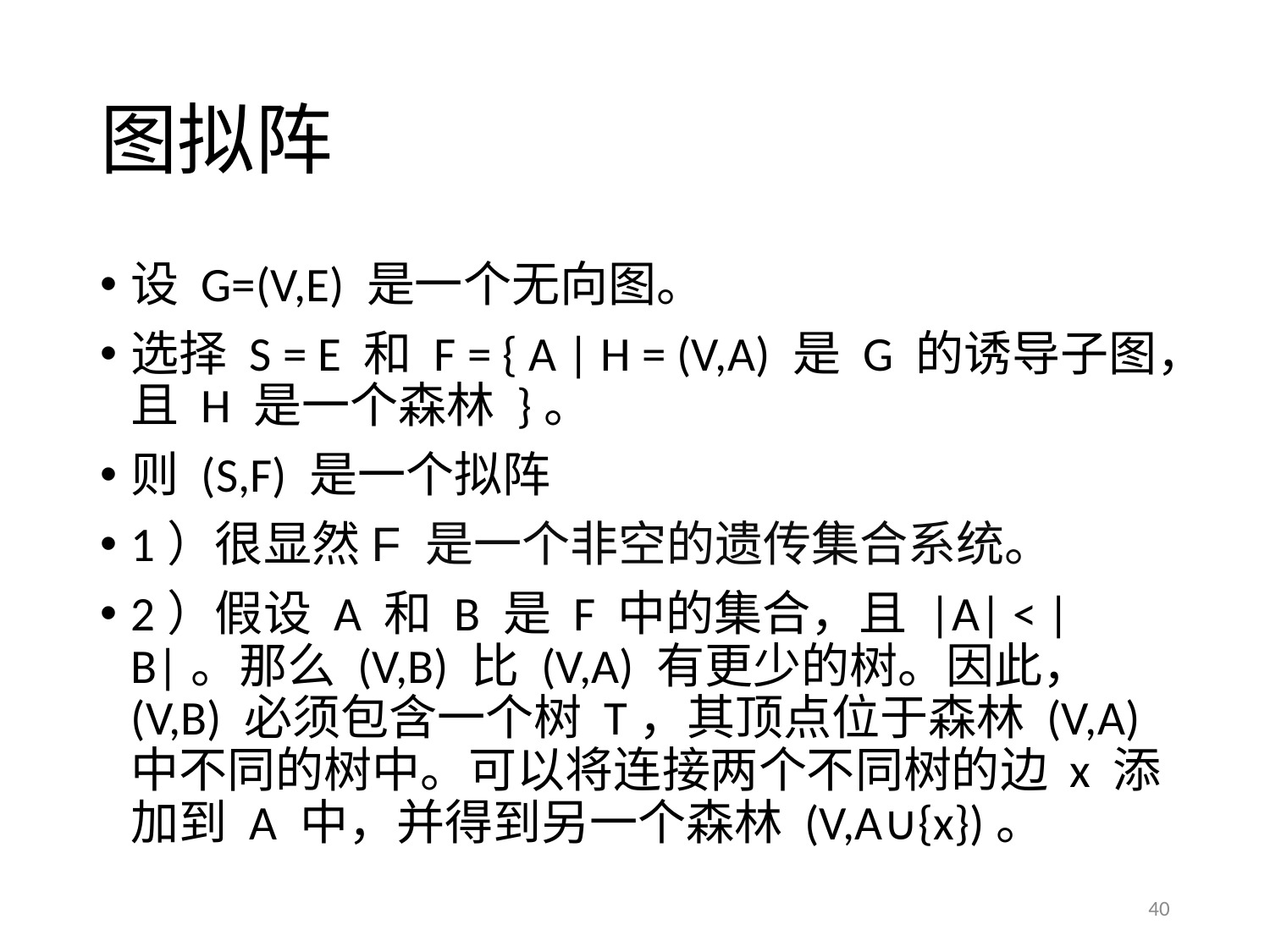

# 图拟阵
设 G=(V,E) 是一个无向图。
选择 S = E 和 F = { A | H = (V,A) 是 G 的诱导子图，且 H 是一个森林 }。
则 (S,F) 是一个拟阵
1）很显然F 是一个非空的遗传集合系统。
2）假设 A 和 B 是 F 中的集合，且 |A| < |B|。那么 (V,B) 比 (V,A) 有更少的树。因此，(V,B) 必须包含一个树 T，其顶点位于森林 (V,A) 中不同的树中。可以将连接两个不同树的边 x 添加到 A 中，并得到另一个森林 (V,A∪{x})。
40